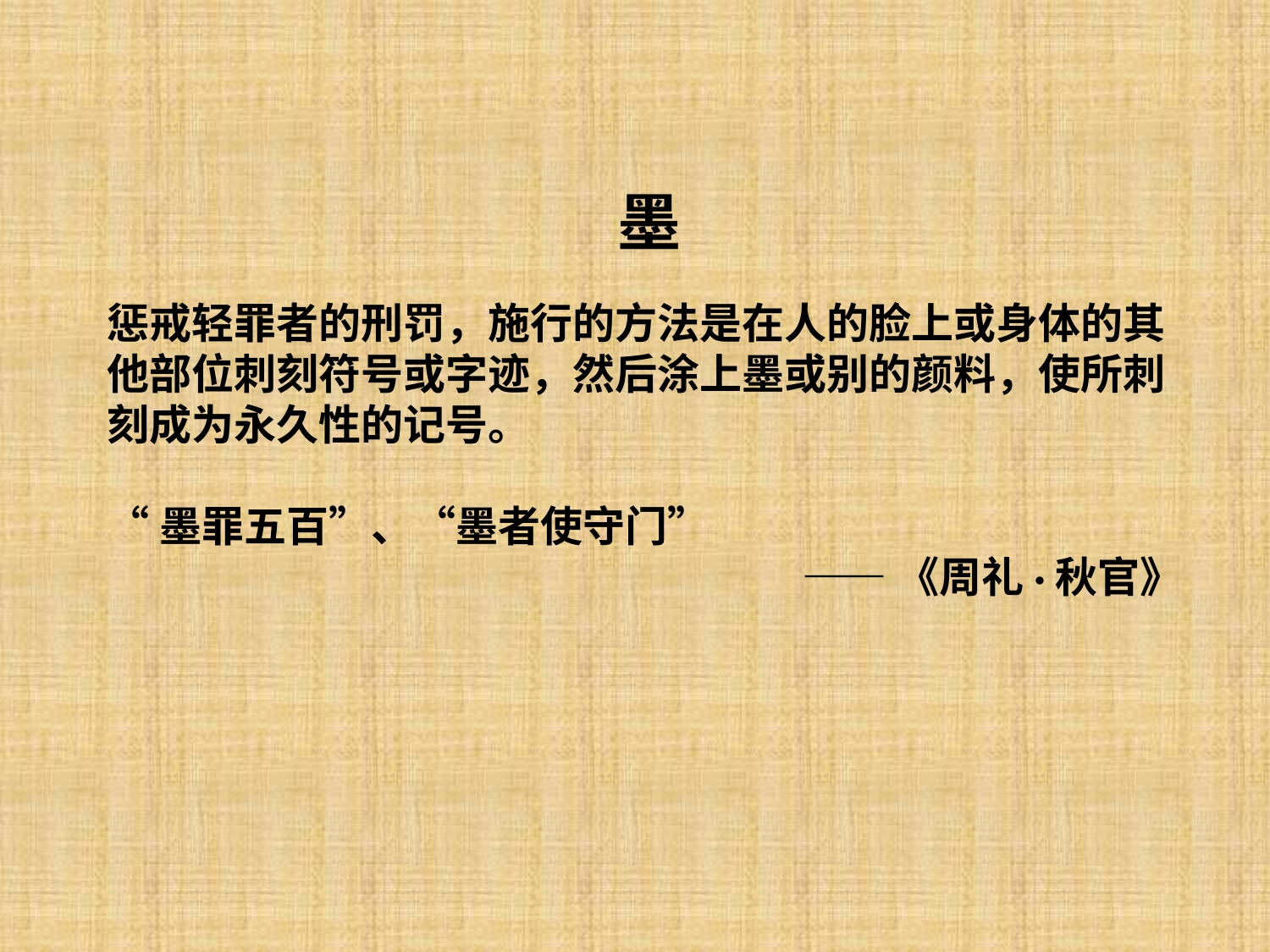

墨

惩戒轻罪者的刑罚，施行的方法是在人的脸上或身体的其他部位刺刻符号或字迹，然后涂上墨或别的颜料，使所刺刻成为永久性的记号。

“墨罪五百”、“墨者使守门”
——《周礼·秋官》